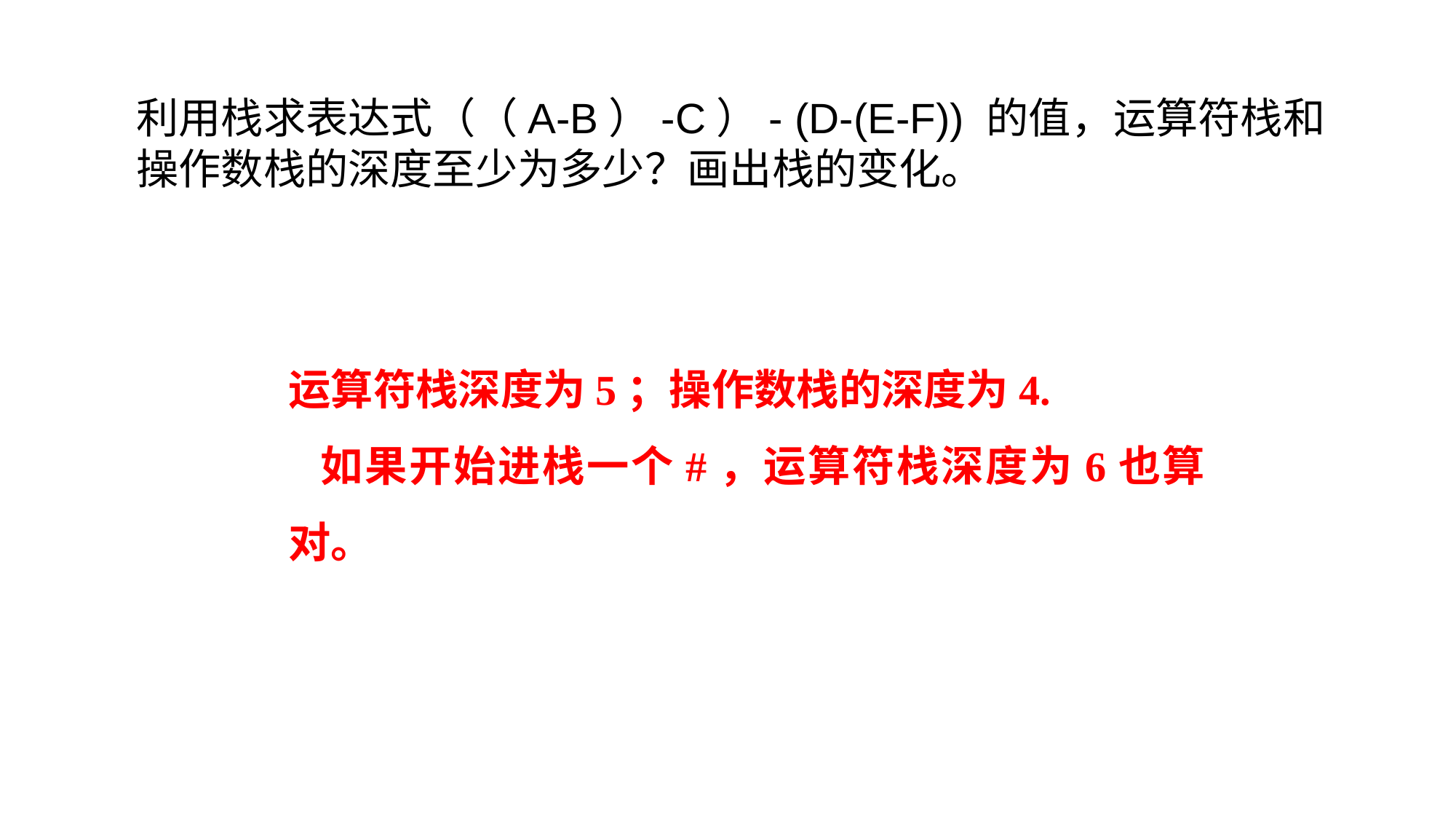

利用栈求表达式（（A-B）-C）- (D-(E-F)) 的值，运算符栈和操作数栈的深度至少为多少？画出栈的变化。
运算符栈深度为5；操作数栈的深度为4.
如果开始进栈一个#，运算符栈深度为6也算对。